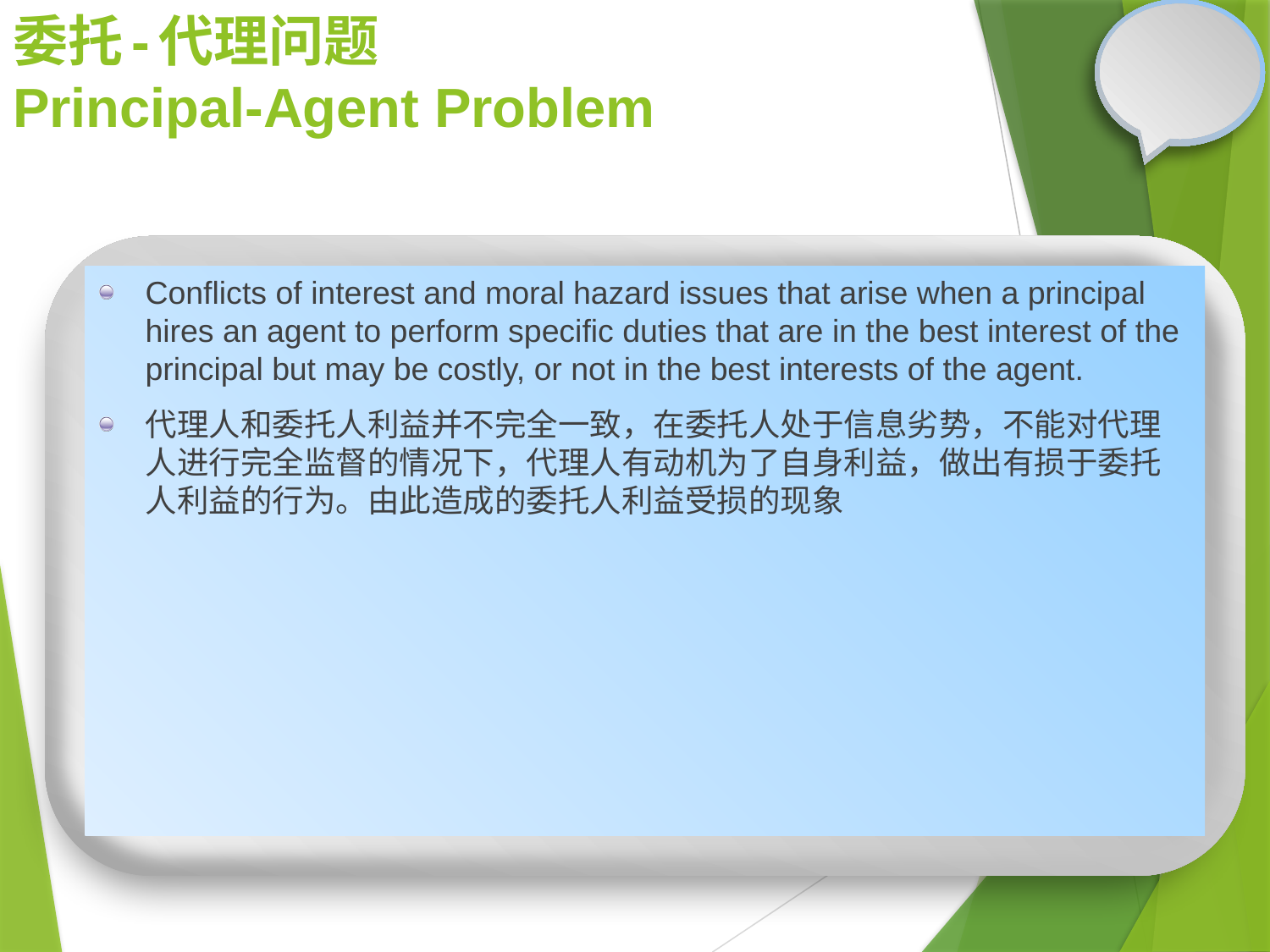

# 委托-代理问题 Principal-Agent Problem
Conflicts of interest and moral hazard issues that arise when a principal hires an agent to perform specific duties that are in the best interest of the principal but may be costly, or not in the best interests of the agent.
代理人和委托人利益并不完全一致，在委托人处于信息劣势，不能对代理人进行完全监督的情况下，代理人有动机为了自身利益，做出有损于委托人利益的行为。由此造成的委托人利益受损的现象